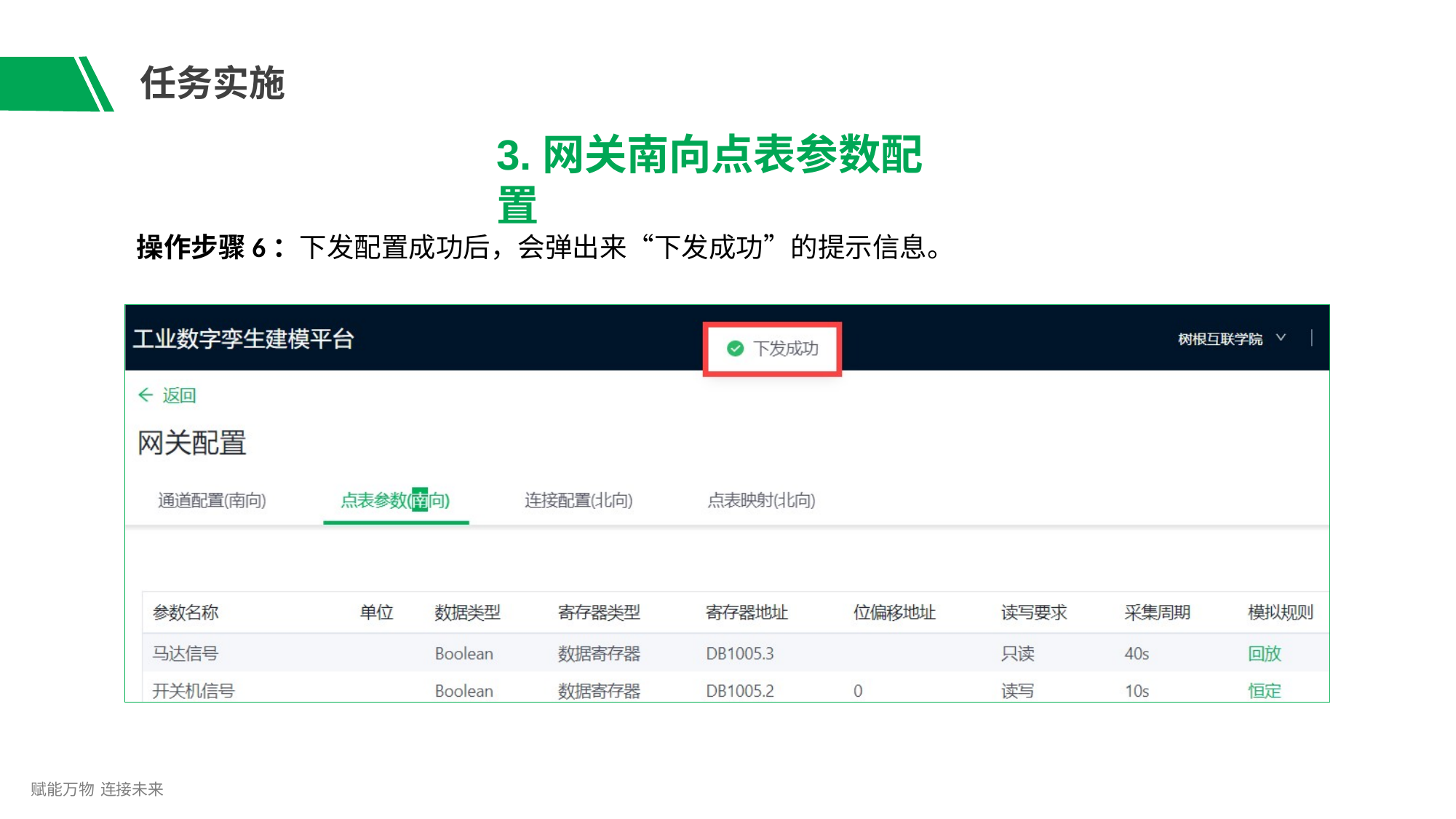

# 任务实施
3.网关南向点表参数配置
操作步骤6：下发配置成功后，会弹出来“下发成功”的提示信息。

赋能万物 连接未来